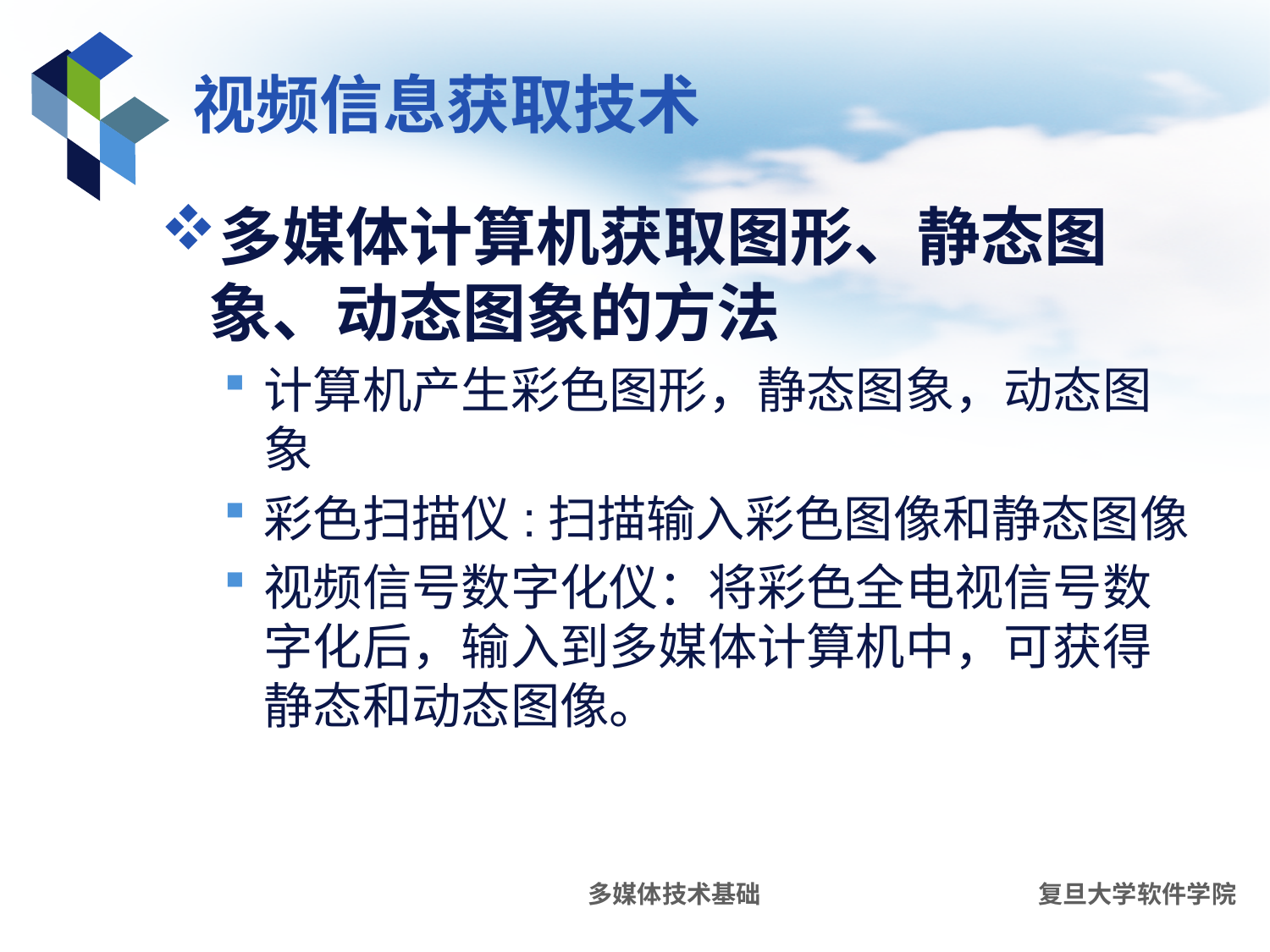

# 视频信息获取技术
多媒体计算机获取图形、静态图象、动态图象的方法
计算机产生彩色图形，静态图象，动态图象
彩色扫描仪:扫描输入彩色图像和静态图像
视频信号数字化仪：将彩色全电视信号数字化后，输入到多媒体计算机中，可获得静态和动态图像。

多媒体技术基础